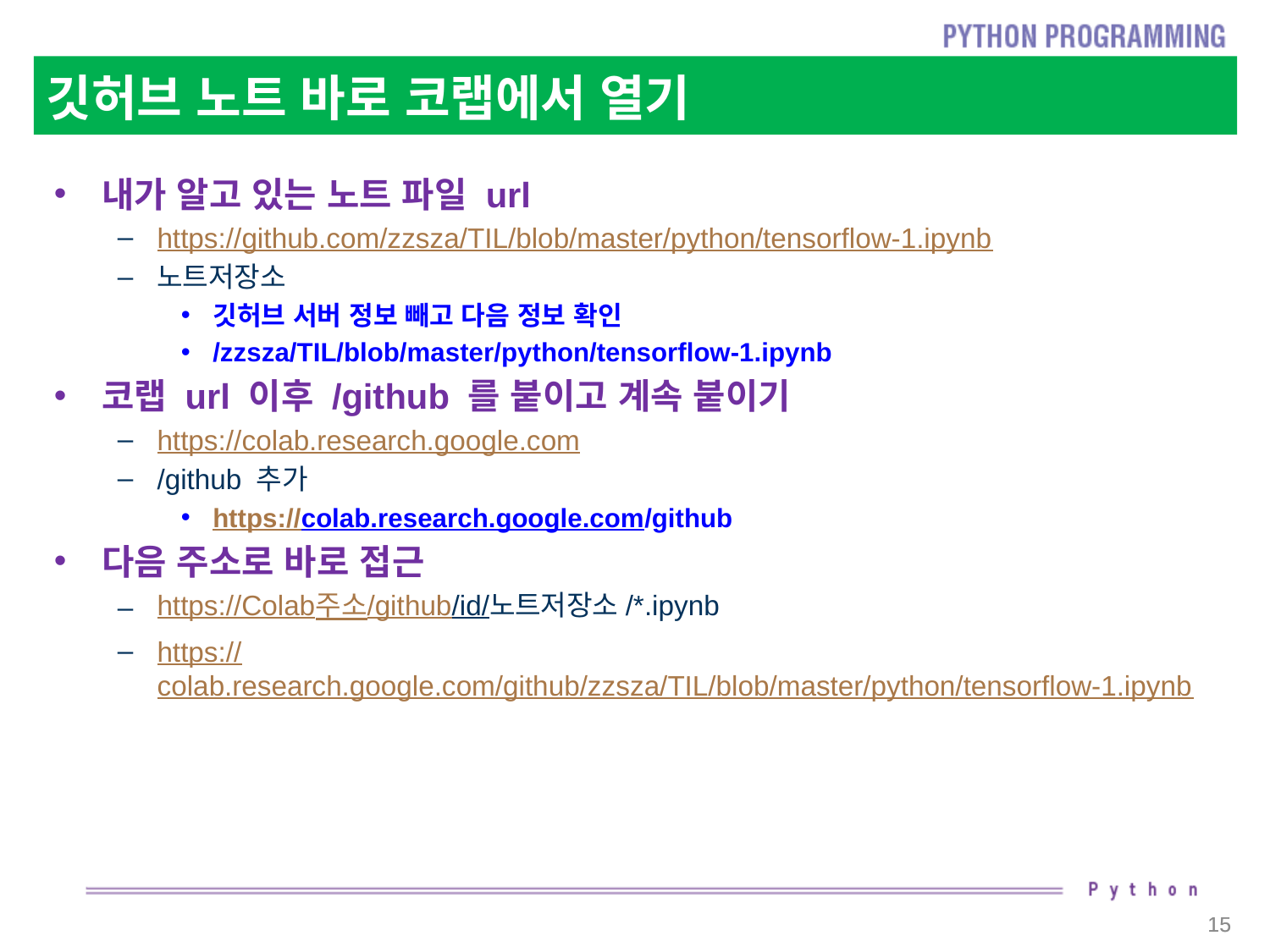

# 깃허브 노트 바로 코랩에서 열기
내가 알고 있는 노트 파일 url
https://github.com/zzsza/TIL/blob/master/python/tensorflow-1.ipynb
노트저장소
깃허브 서버 정보 빼고 다음 정보 확인
/zzsza/TIL/blob/master/python/tensorflow-1.ipynb
코랩 url 이후 /github 를 붙이고 계속 붙이기
https://colab.research.google.com
/github 추가
https://colab.research.google.com/github
다음 주소로 바로 접근
https://Colab주소/github/id/노트저장소/*.ipynb
https://colab.research.google.com/github/zzsza/TIL/blob/master/python/tensorflow-1.ipynb

15